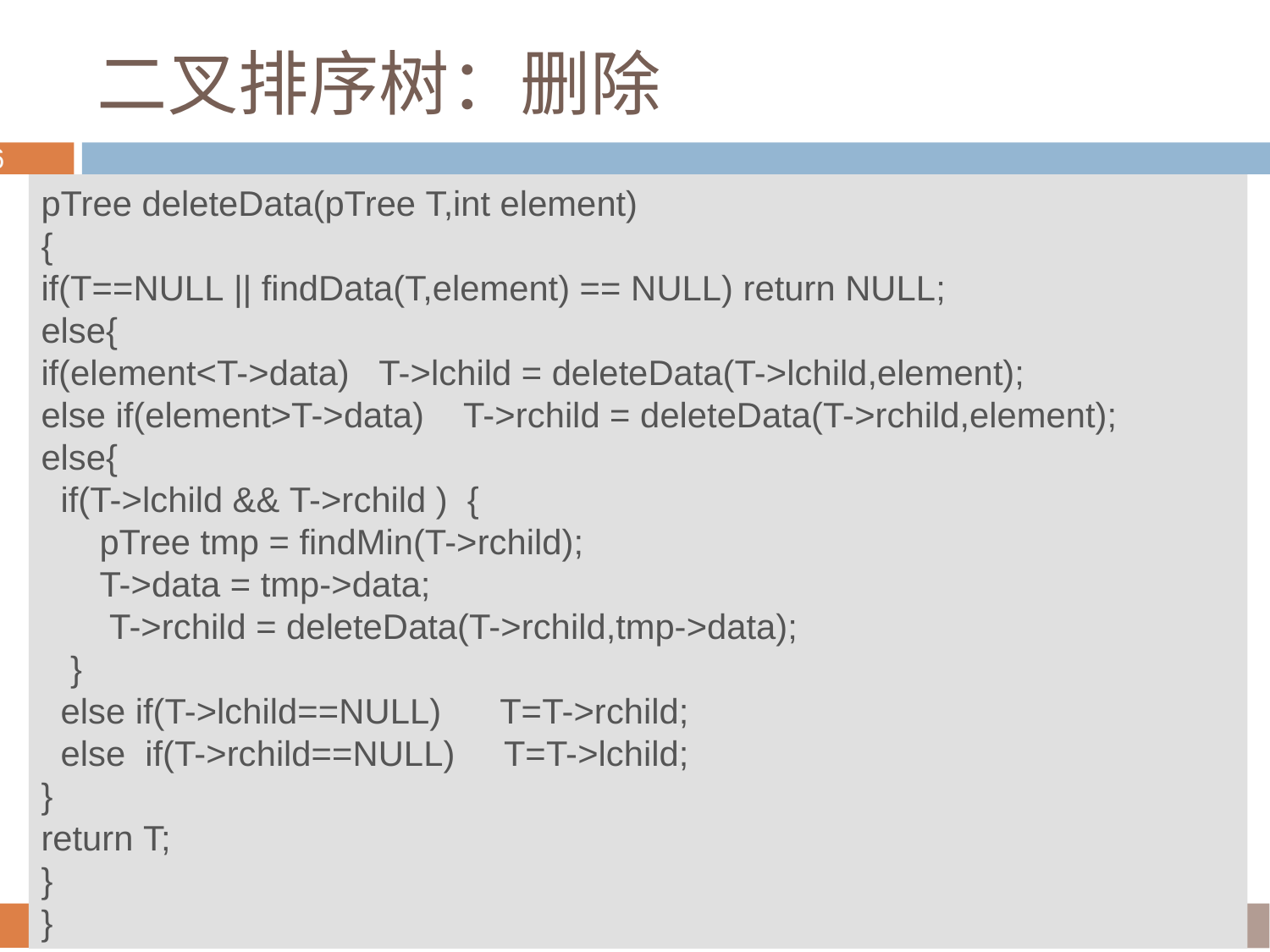

# 二叉排序树：删除
pTree deleteData(pTree T,int element)
{
if(T==NULL || findData(T,element) == NULL) return NULL;
else{
if(element<T->data)   T->lchild = deleteData(T->lchild,element);
else if(element>T->data)    T->rchild = deleteData(T->rchild,element);
else{
  if(T->lchild && T->rchild )  {
      pTree tmp = findMin(T->rchild);
      T->data = tmp->data;
       T->rchild = deleteData(T->rchild,tmp->data);
   }
  else if(T->lchild==NULL)      T=T->rchild;
  else  if(T->rchild==NULL)     T=T->lchild;
}
return T;
}
}